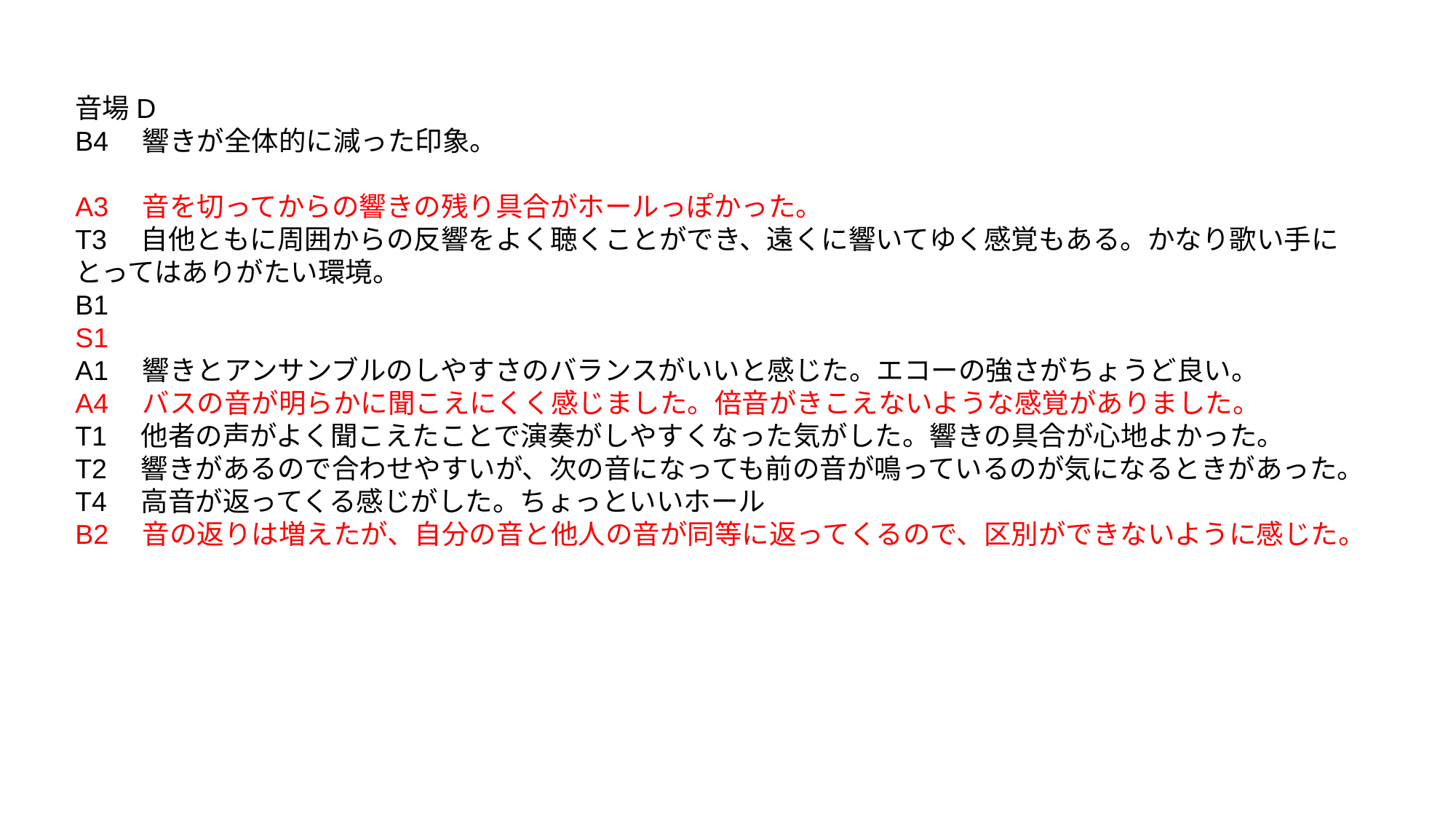

音場D
B4　響きが全体的に減った印象。

A3　音を切ってからの響きの残り具合がホールっぽかった。
T3　自他ともに周囲からの反響をよく聴くことができ、遠くに響いてゆく感覚もある。かなり歌い手にとってはありがたい環境。
B1
S1
A1　響きとアンサンブルのしやすさのバランスがいいと感じた。エコーの強さがちょうど良い。
A4　バスの音が明らかに聞こえにくく感じました。倍音がきこえないような感覚がありました。
T1　他者の声がよく聞こえたことで演奏がしやすくなった気がした。響きの具合が心地よかった。
T2　響きがあるので合わせやすいが、次の音になっても前の音が鳴っているのが気になるときがあった。
T4　高音が返ってくる感じがした。ちょっといいホール
B2　音の返りは増えたが、自分の音と他人の音が同等に返ってくるので、区別ができないように感じた。